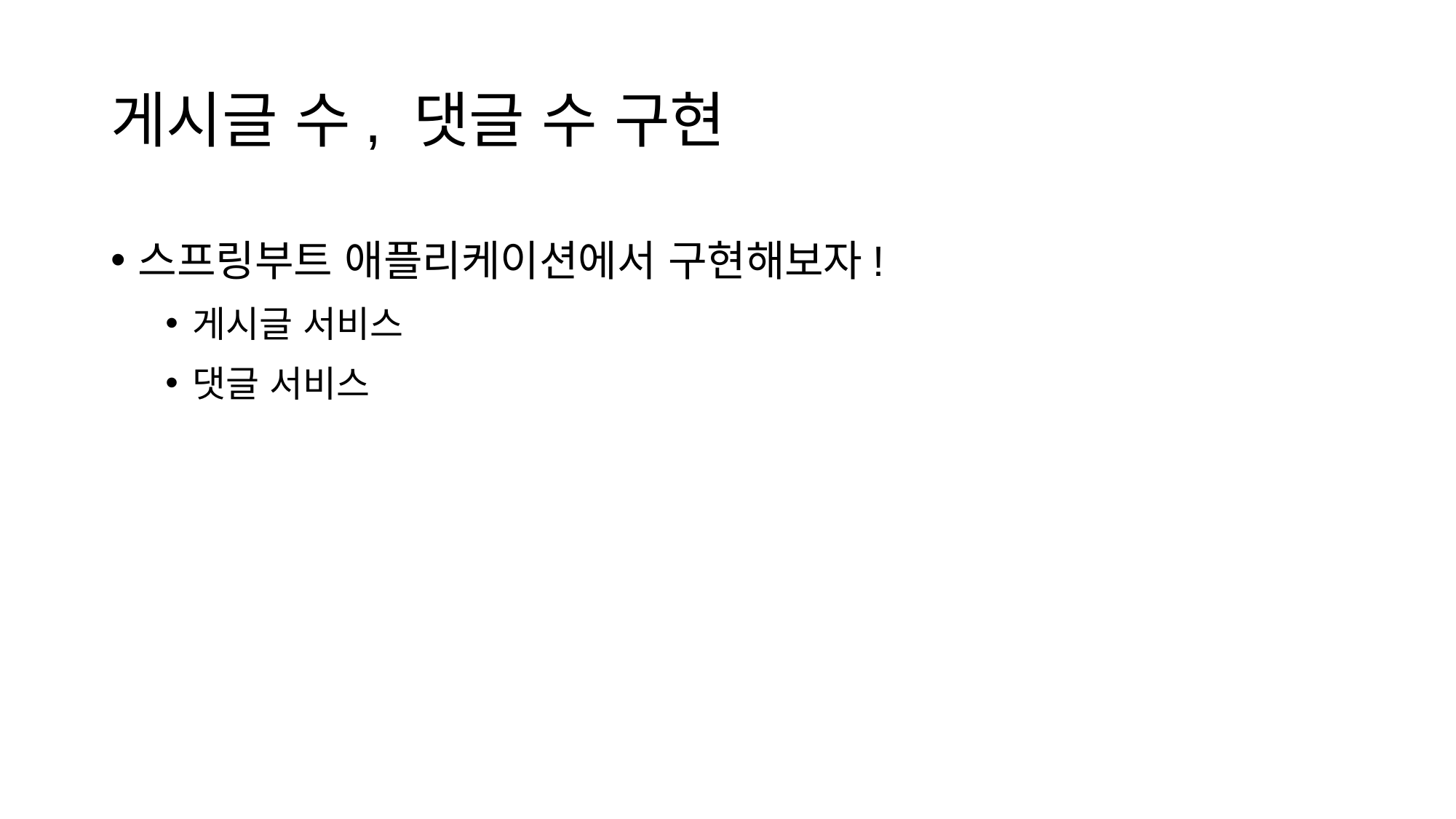

# 게시글 수, 댓글 수 구현
스프링부트 애플리케이션에서 구현해보자!
게시글 서비스
댓글 서비스